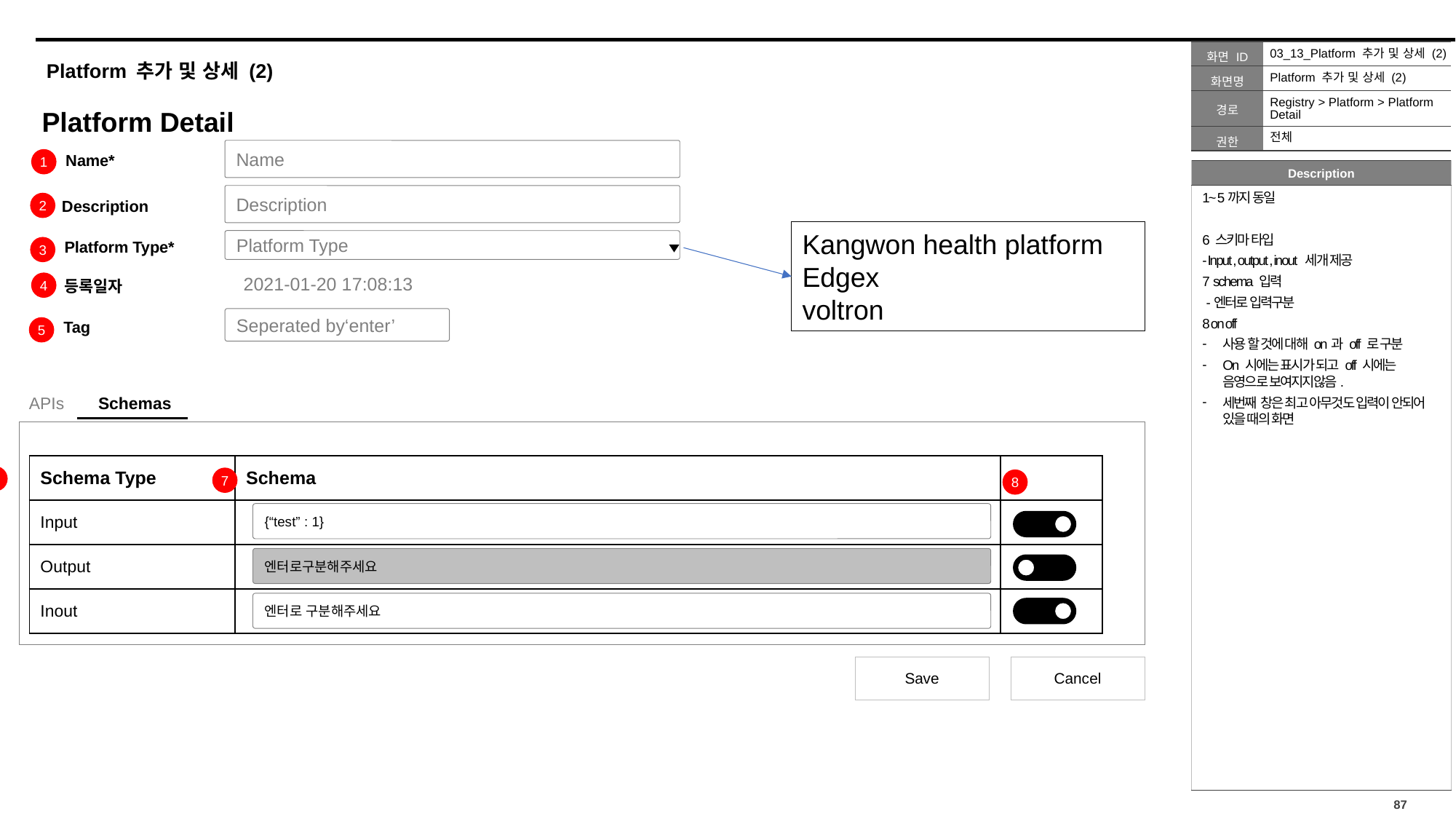

03_13_Platform 추가 및 상세 (2)
# Platform 추가 및 상세 (2)
Platform 추가 및 상세 (2)
Registry > Platform > Platform Detail
Platform Detail
전체

Name
Name*
1
1~ 5까지 동일

6 스키마 타입
- Input , output , inout  세개 제공
7  schema 입력
 -엔터로 입력구분
8 on off
사용 할 것에 대해 on과 off 로 구분
On 시에는 표시가 되고 off 시에는 음영으로 보여지지않음.
세번째  창은 최고 아무것도 입력이 안되어 있을 때의 화면

Description
Description
2
Kangwon health platform
Edgex
voltron
Platform Type
Platform Type*
3

2021-01-20 17:08:13
등록일자
4
Seperated by‘enter’
Tag
5
APIs
Schemas

| Schema Type | Schema |  |
| --- | --- | --- |
| Input |  |  |
| Output |  |  |
| Inout |  |  |
6
7
8
{“test” : 1}

엔터로구분해주세요

엔터로 구분해주세요

Save
Cancel